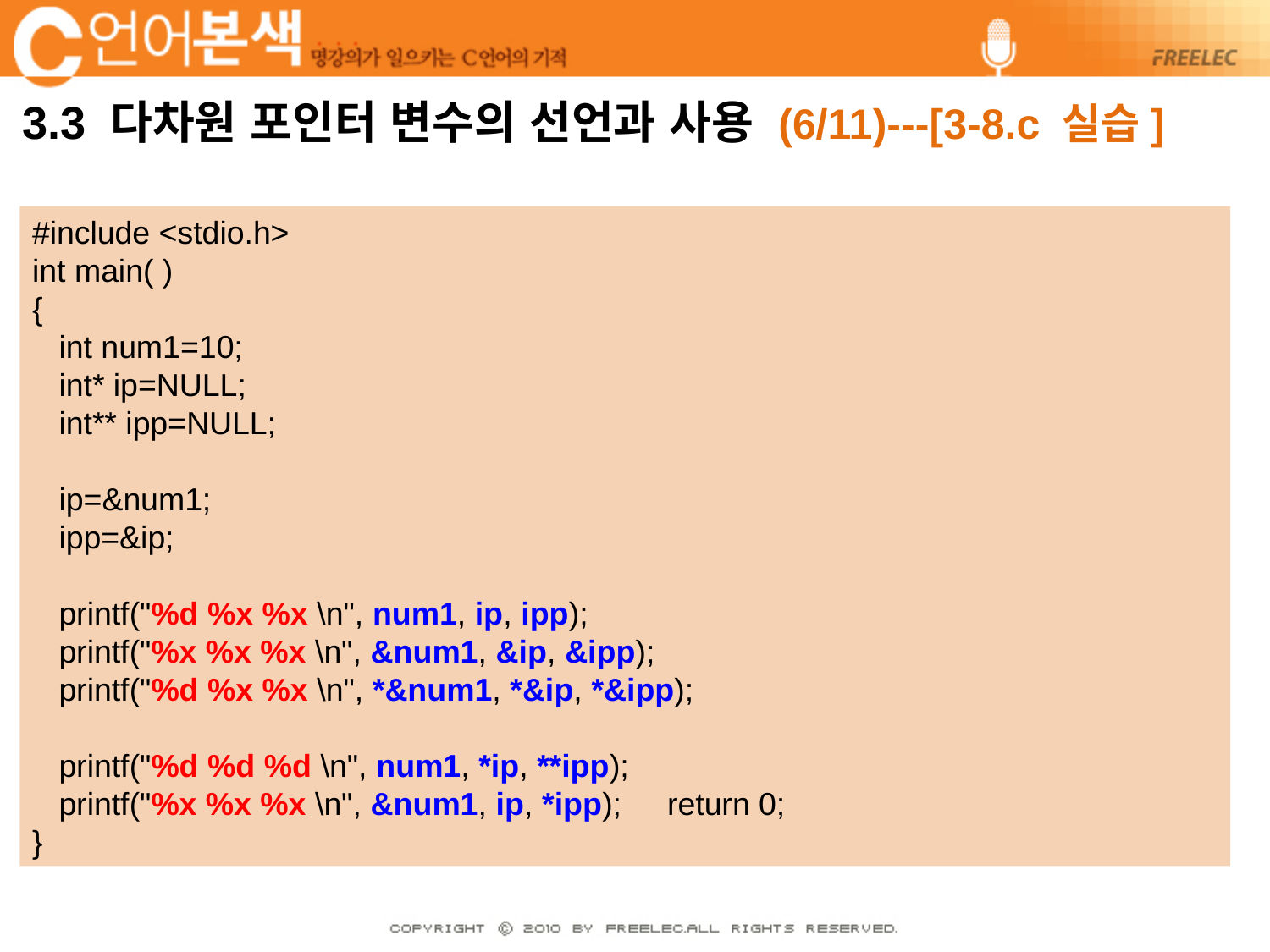

# 3.3 다차원 포인터 변수의 선언과 사용 (6/11)---[3-8.c 실습]

#include <stdio.h>
int main( )
{
   int num1=10;
   int* ip=NULL;
   int** ipp=NULL;

   ip=&num1;
   ipp=&ip;

   printf("%d %x %x \n", num1, ip, ipp);
   printf("%x %x %x \n", &num1, &ip, &ipp);
   printf("%d %x %x \n", *&num1, *&ip, *&ipp);

   printf("%d %d %d \n", num1, *ip, **ipp);
   printf("%x %x %x \n", &num1, ip, *ipp);	return 0;
}